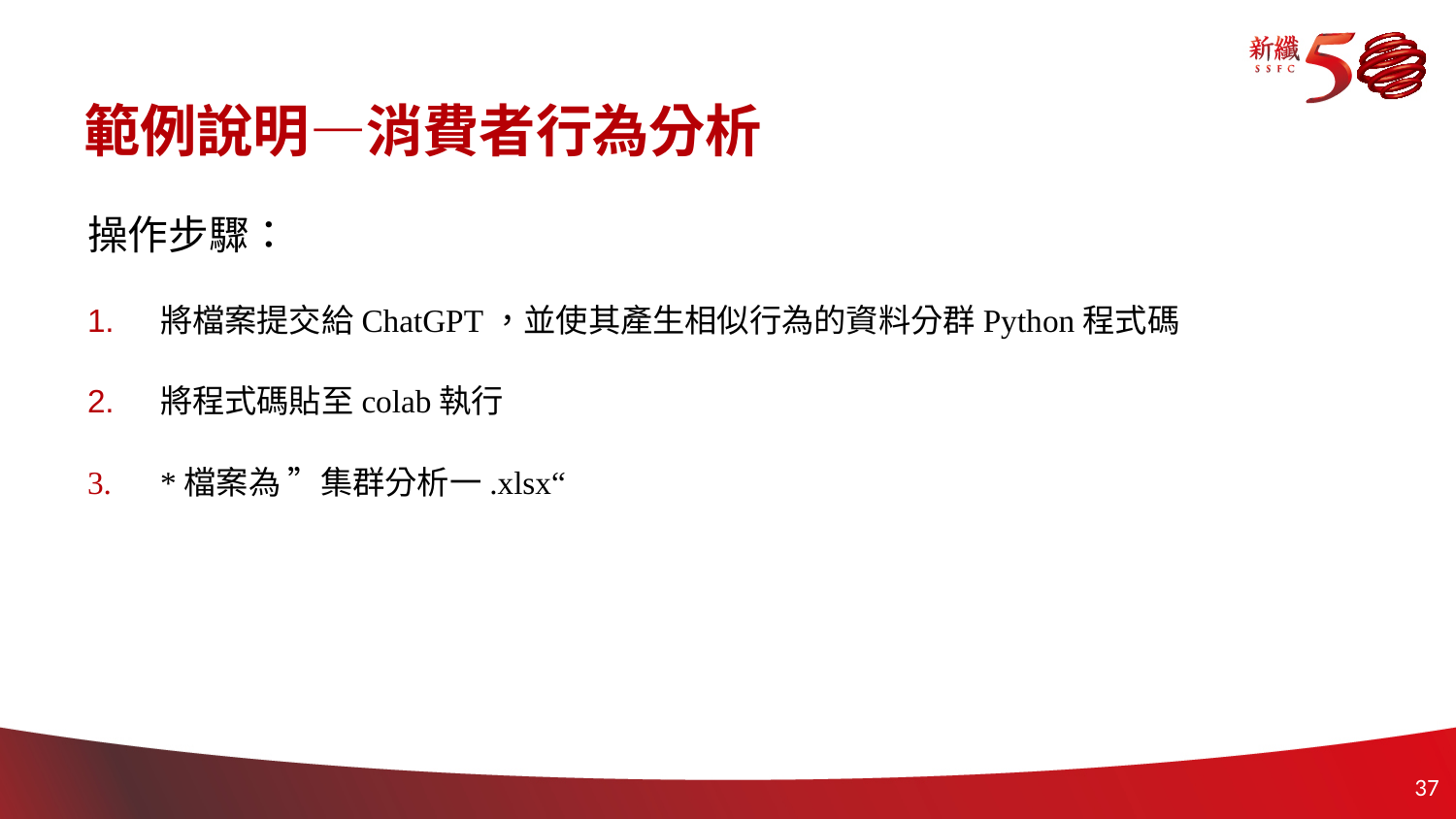

# 範例說明—消費者行為分析
操作步驟：
將檔案提交給ChatGPT，並使其產生相似行為的資料分群Python程式碼
將程式碼貼至colab執行
*檔案為 ”集群分析一.xlsx“
37